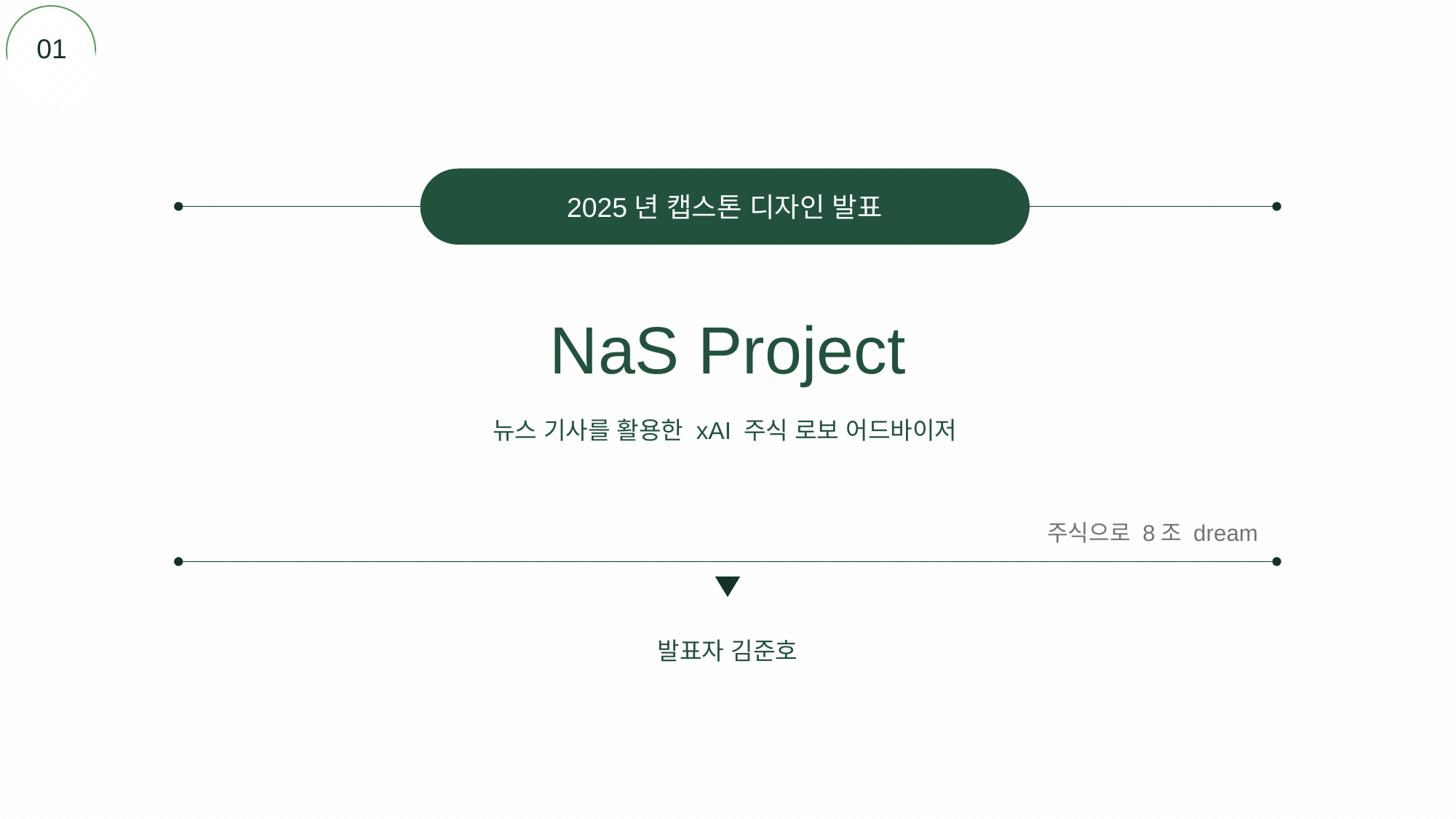

1

01
2025년 캡스톤 디자인 발표
NaS Project
뉴스 기사를 활용한 xAI 주식 로보 어드바이저
주식으로 8조 dream

발표자 김준호